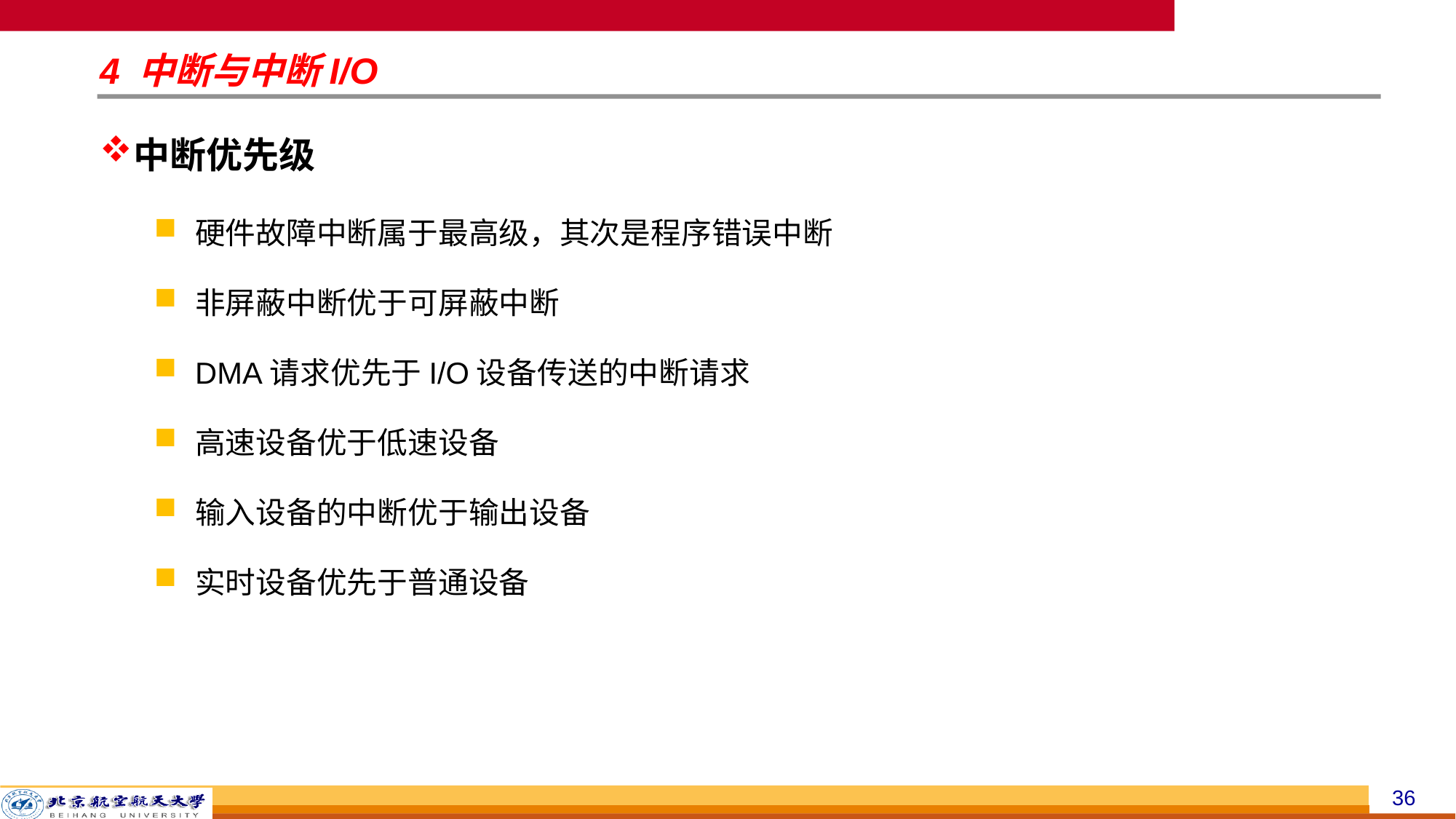

# 4 中断与中断I/O
中断优先级
硬件故障中断属于最高级，其次是程序错误中断
非屏蔽中断优于可屏蔽中断
DMA请求优先于I/O设备传送的中断请求
高速设备优于低速设备
输入设备的中断优于输出设备
实时设备优先于普通设备